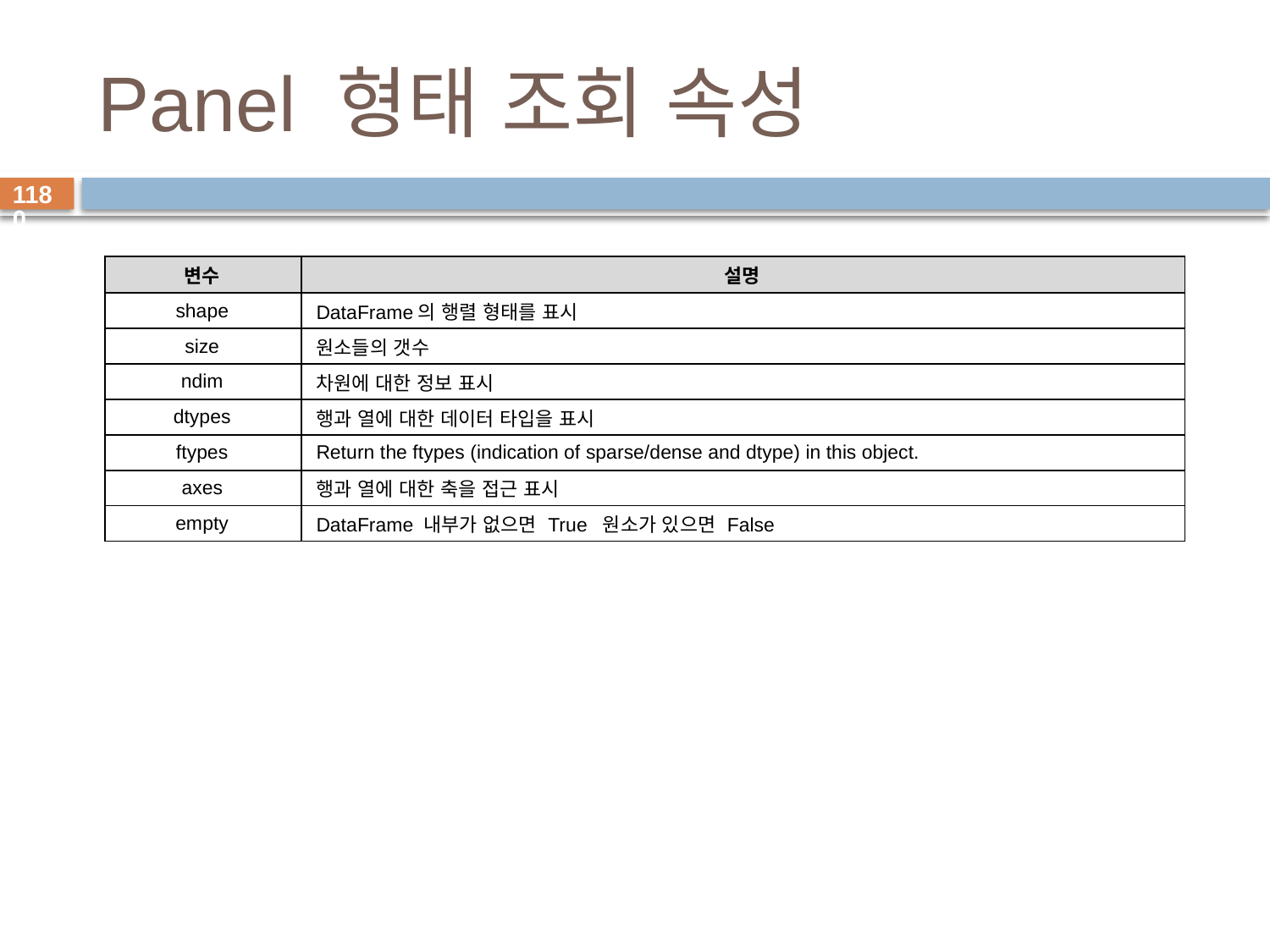

# Panel 형태 조회 속성
1180
| 변수 | 설명 |
| --- | --- |
| shape | DataFrame의 행렬 형태를 표시 |
| size | 원소들의 갯수 |
| ndim | 차원에 대한 정보 표시 |
| dtypes | 행과 열에 대한 데이터 타입을 표시 |
| ftypes | Return the ftypes (indication of sparse/dense and dtype) in this object. |
| axes | 행과 열에 대한 축을 접근 표시 |
| empty | DataFrame 내부가 없으면 True 원소가 있으면 False |